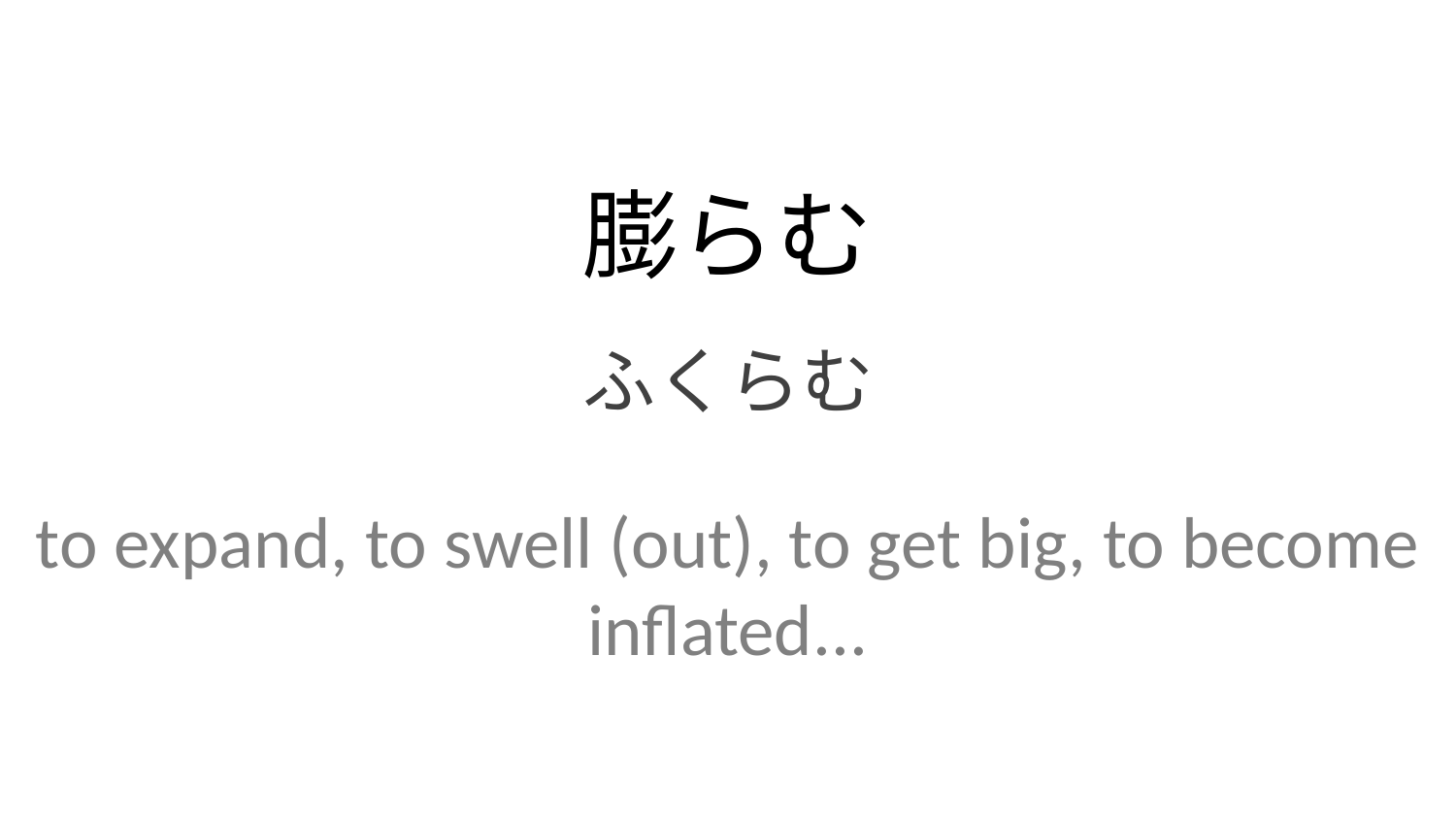

膨らむ

ふくらむ
to expand, to swell (out), to get big, to become inflated...